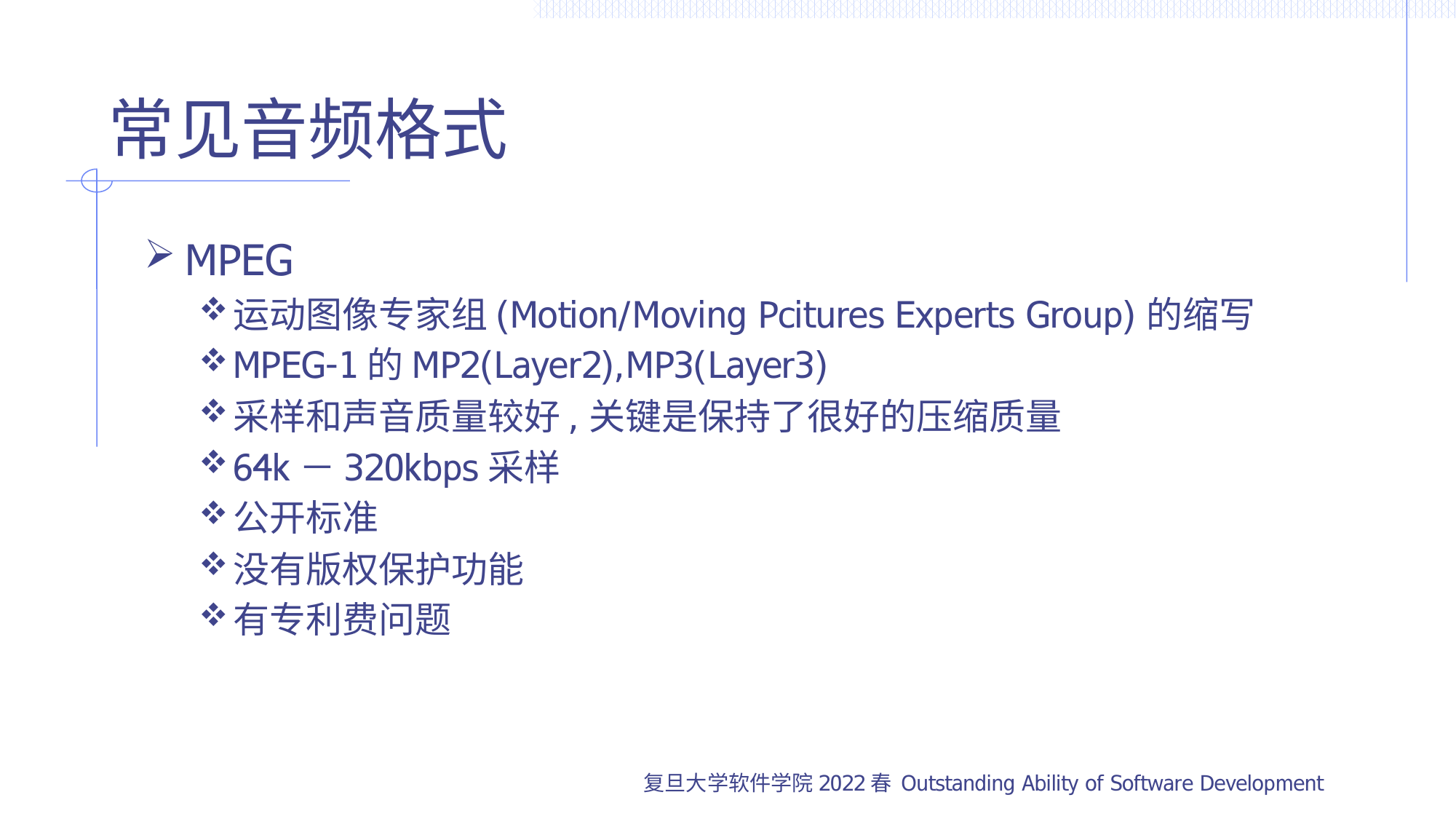

# 常见音频格式
MPEG
运动图像专家组(Motion/Moving Pcitures Experts Group)的缩写
MPEG-1的MP2(Layer2),MP3(Layer3)
采样和声音质量较好,关键是保持了很好的压缩质量
64k－320kbps采样
公开标准
没有版权保护功能
有专利费问题